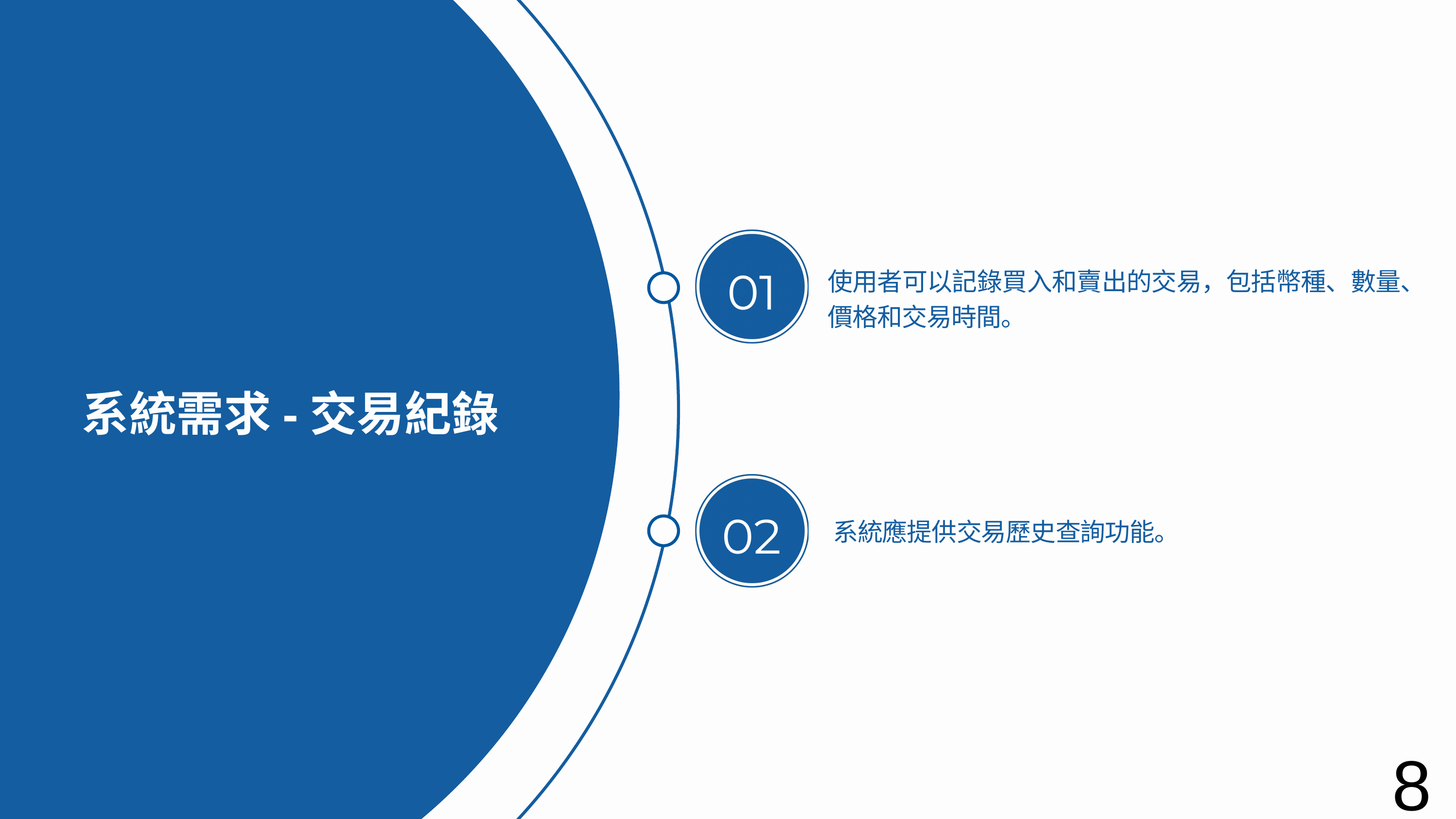

01
使用者可以記錄買入和賣出的交易，包括幣種、數量、價格和交易時間。

系統需求-交易紀錄

02
系統應提供交易歷史查詢功能。

8